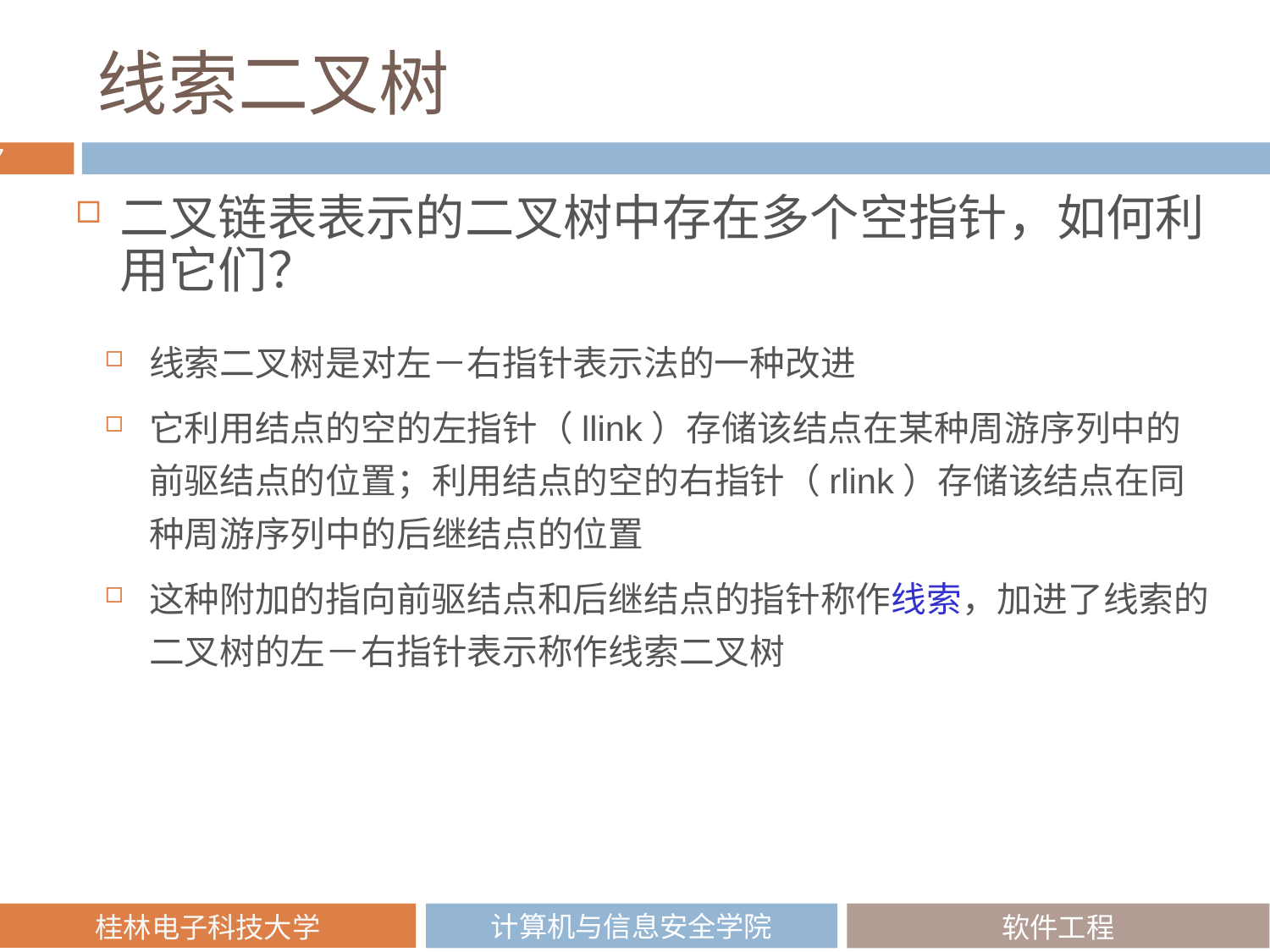

# 线索二叉树
二叉链表表示的二叉树中存在多个空指针，如何利用它们？
线索二叉树是对左－右指针表示法的一种改进
它利用结点的空的左指针（llink）存储该结点在某种周游序列中的前驱结点的位置；利用结点的空的右指针（rlink）存储该结点在同种周游序列中的后继结点的位置
这种附加的指向前驱结点和后继结点的指针称作线索，加进了线索的二叉树的左－右指针表示称作线索二叉树